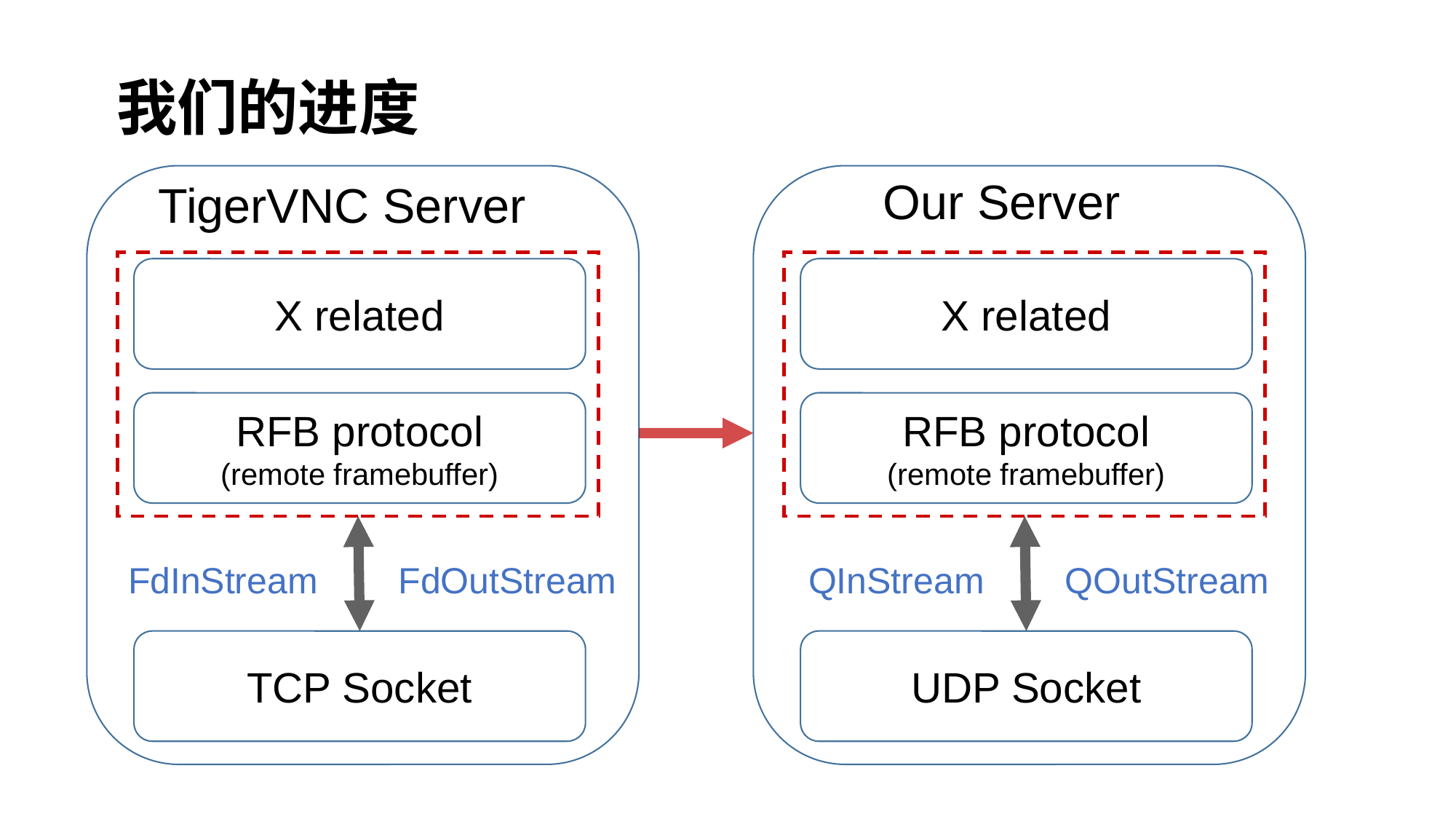

# 我们的进度

Our Server
TigerVNC Server

X related
X related
RFB protocol
(remote framebuffer)
RFB protocol
(remote framebuffer)
FdInStream
FdOutStream
QInStream
QOutStream
TCP Socket
UDP Socket